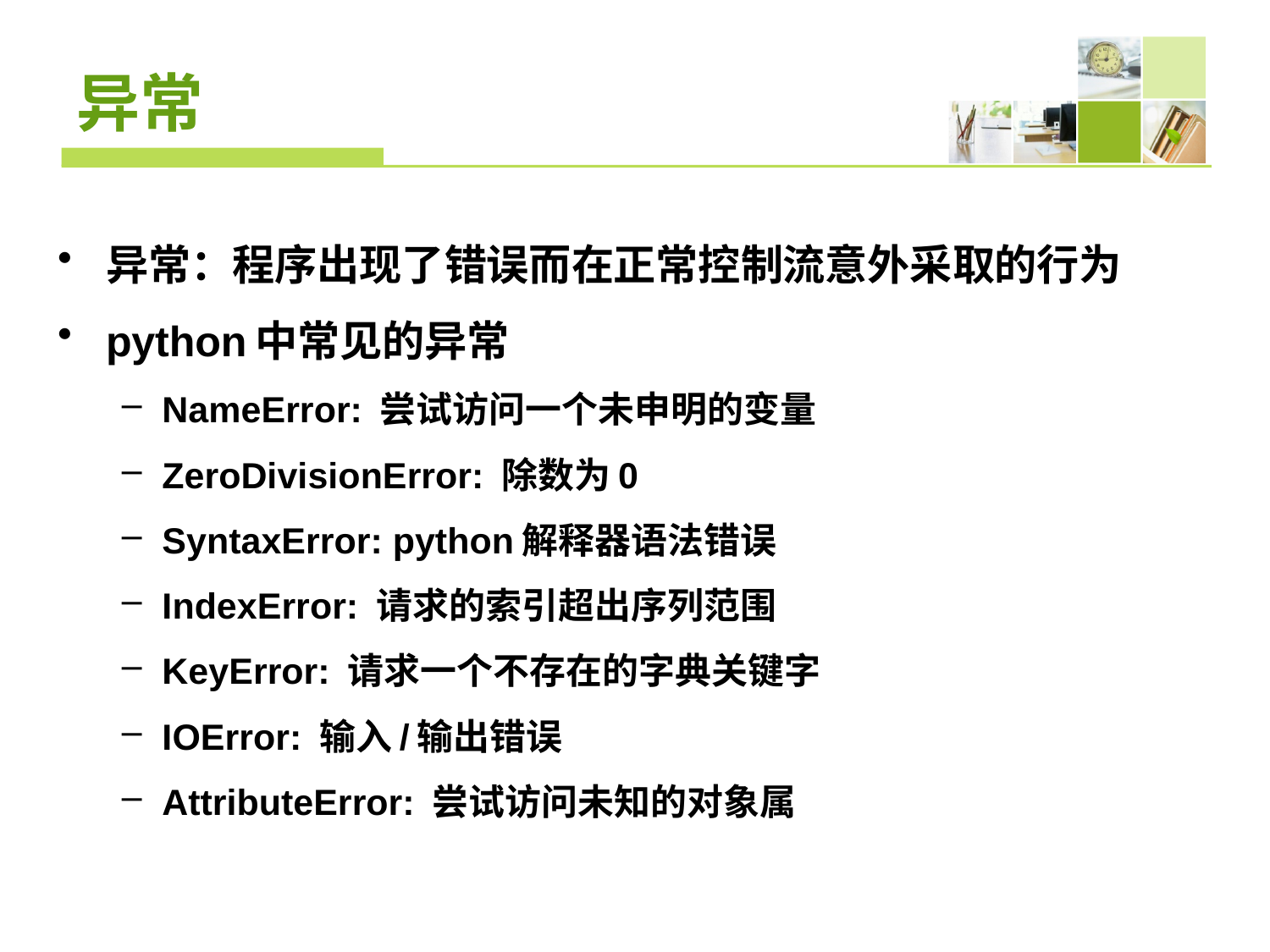

# 异常
异常：程序出现了错误而在正常控制流意外采取的行为
python中常见的异常
NameError: 尝试访问一个未申明的变量
ZeroDivisionError: 除数为0
SyntaxError: python解释器语法错误
IndexError: 请求的索引超出序列范围
KeyError: 请求一个不存在的字典关键字
IOError: 输入/输出错误
AttributeError: 尝试访问未知的对象属